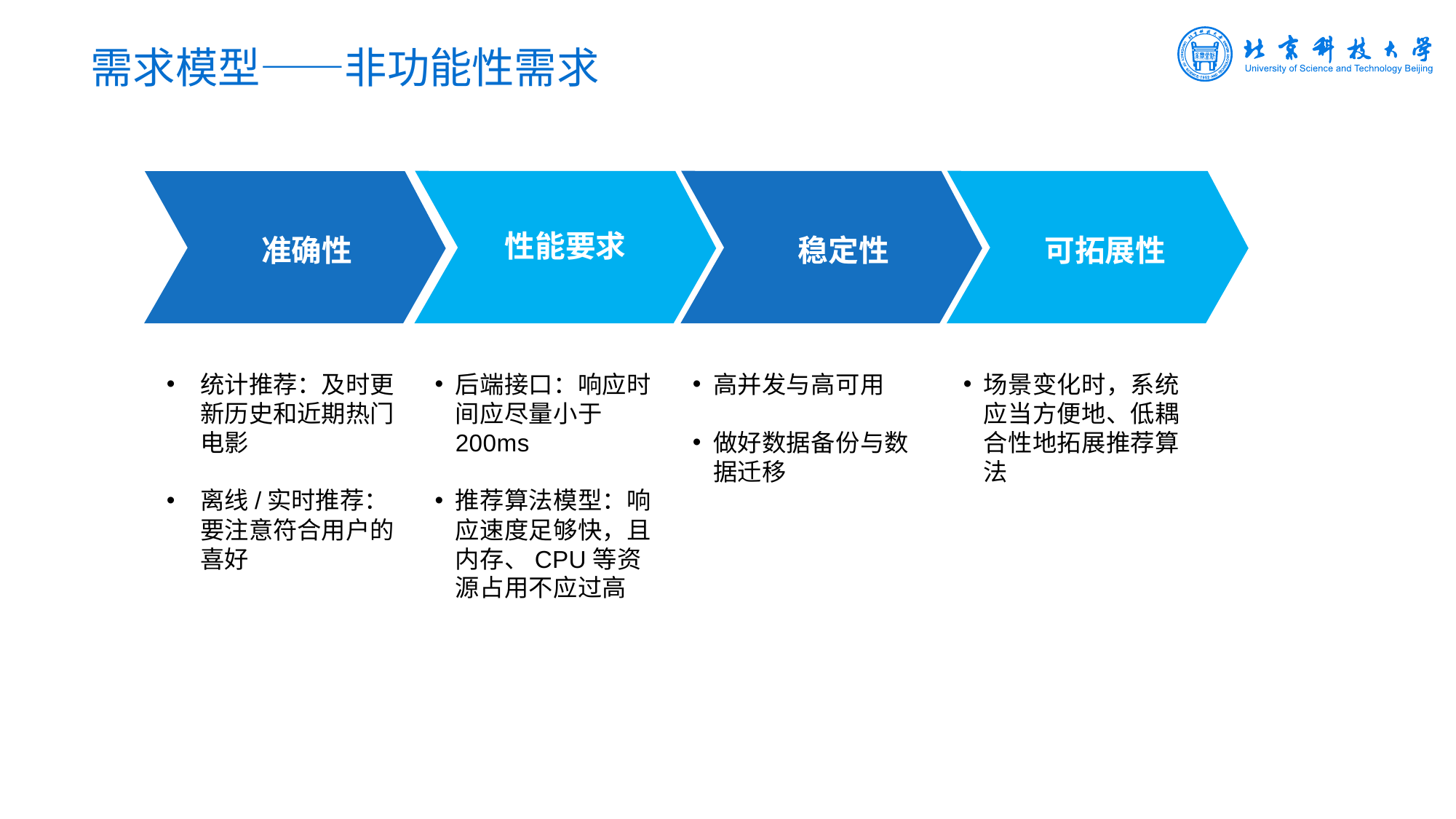

需求模型——非功能性需求

性能要求
准确性
稳定性
可拓展性
统计推荐：及时更新历史和近期热门电影

离线/实时推荐：要注意符合用户的喜好
后端接口：响应时间应尽量小于200ms

推荐算法模型：响应速度足够快，且内存、CPU等资源占用不应过高
高并发与高可用

做好数据备份与数据迁移
场景变化时，系统应当方便地、低耦合性地拓展推荐算法